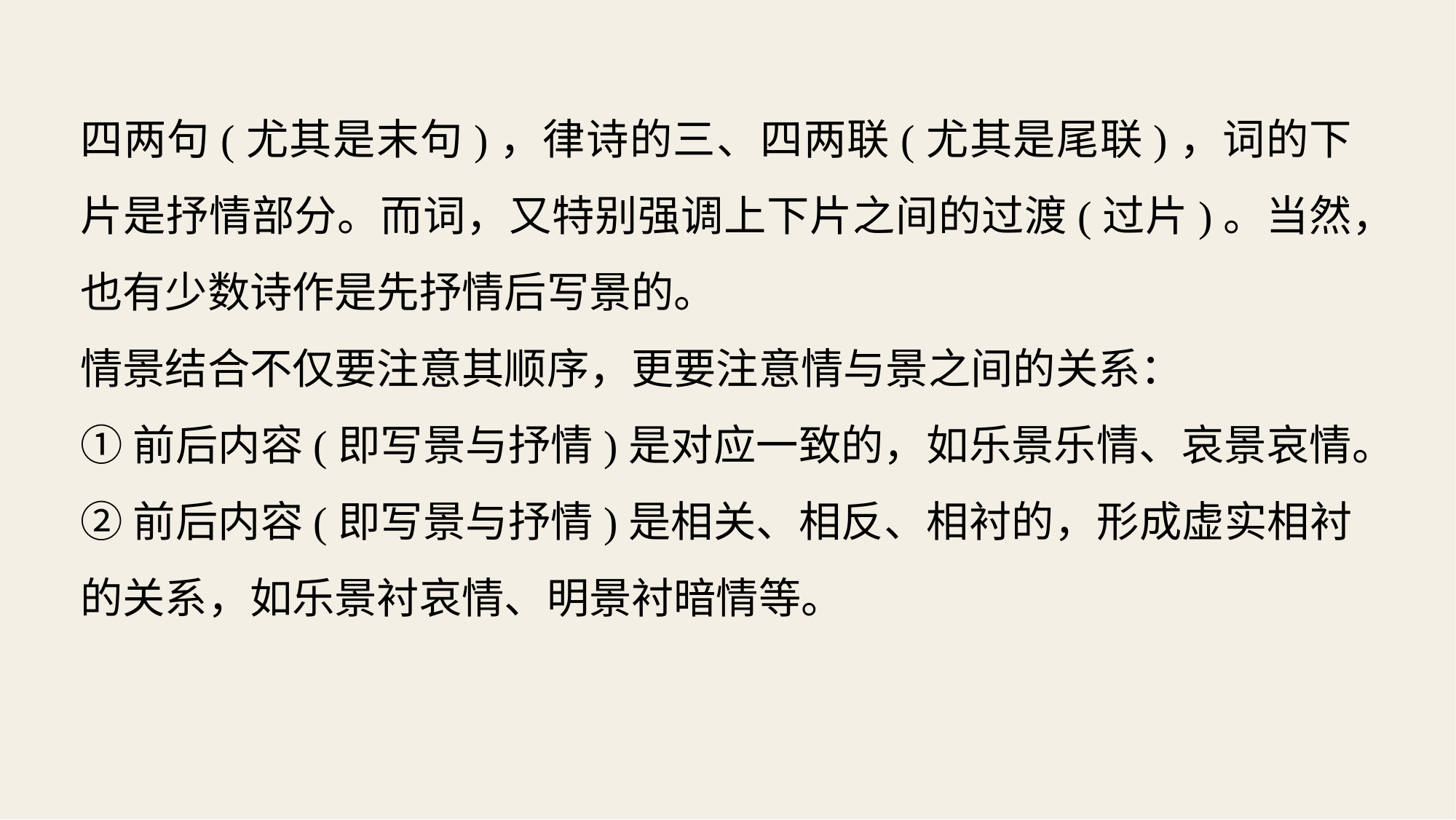

四两句(尤其是末句)，律诗的三、四两联(尤其是尾联)，词的下片是抒情部分。而词，又特别强调上下片之间的过渡(过片)。当然，也有少数诗作是先抒情后写景的。
情景结合不仅要注意其顺序，更要注意情与景之间的关系：
①前后内容(即写景与抒情)是对应一致的，如乐景乐情、哀景哀情。
②前后内容(即写景与抒情)是相关、相反、相衬的，形成虚实相衬的关系，如乐景衬哀情、明景衬暗情等。